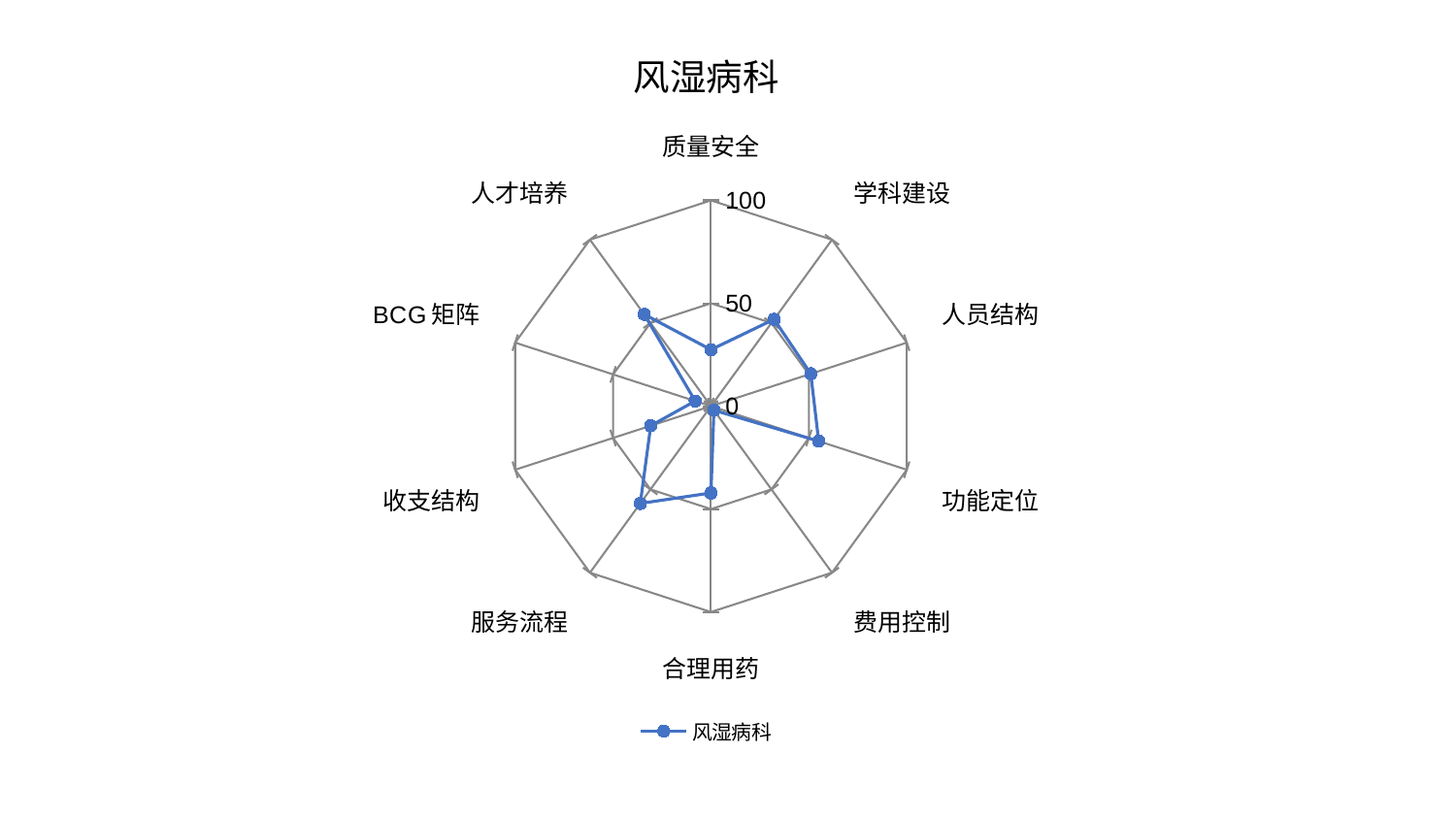

### Chart: 风湿病科

| Category | 风湿病科 |
|---|---|
| 质量安全 | 27.473837702317905 |
| 学科建设 | 52.18616354915312 |
| 人员结构 | 50.986154755697775 |
| 功能定位 | 55.006595114196514 |
| 费用控制 | 2.4595394352877546 |
| 合理用药 | 42.157247796637776 |
| 服务流程 | 58.403511904131 |
| 收支结构 | 30.78820016504754 |
| BCG矩阵 | 8.066326486037166 |
| 人才培养 | 55.13707327726646 |
131